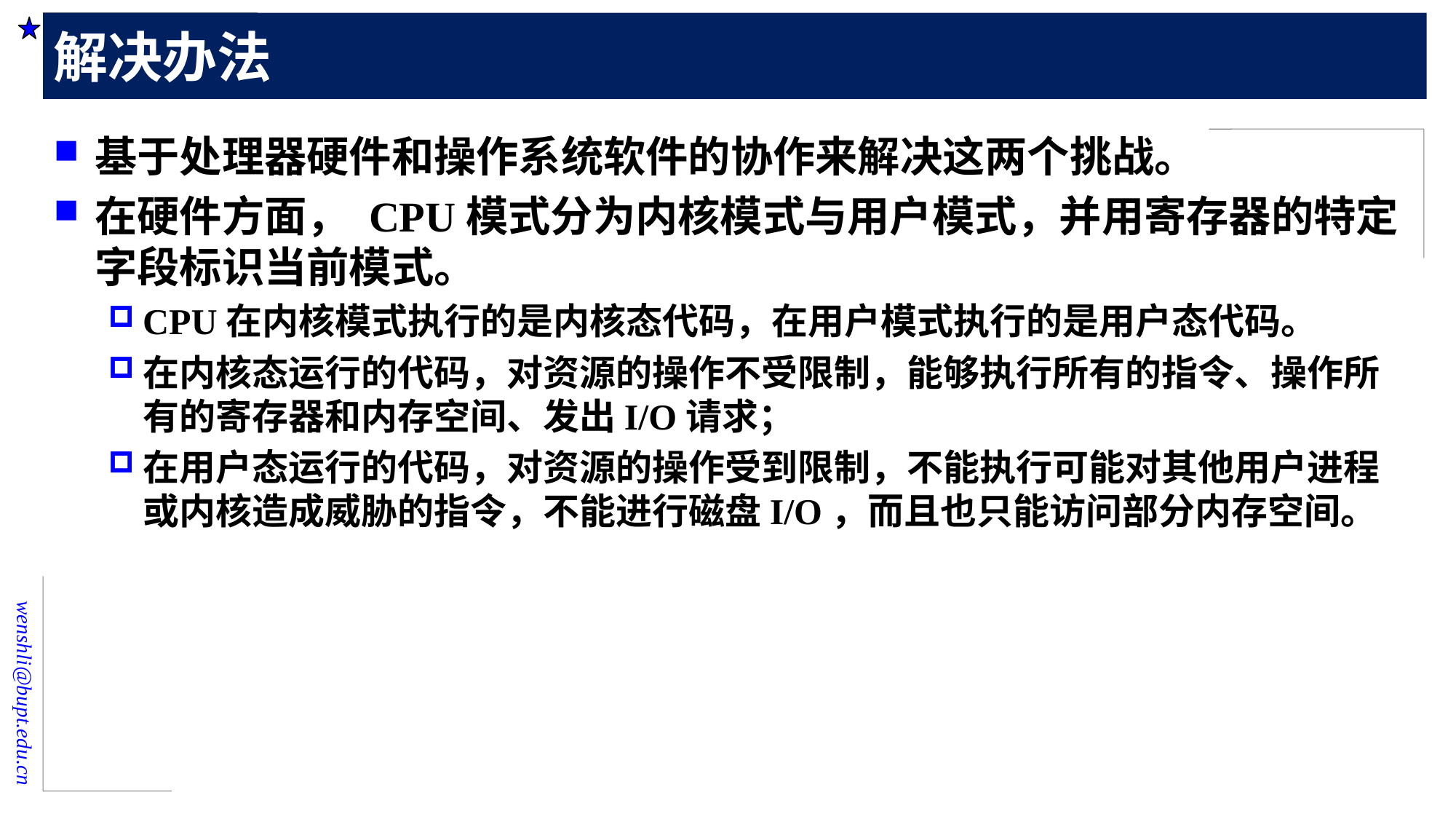

# 解决办法
基于处理器硬件和操作系统软件的协作来解决这两个挑战。
在硬件方面， CPU模式分为内核模式与用户模式，并用寄存器的特定字段标识当前模式。
CPU在内核模式执行的是内核态代码，在用户模式执行的是用户态代码。
在内核态运行的代码，对资源的操作不受限制，能够执行所有的指令、操作所有的寄存器和内存空间、发出I/O请求；
在用户态运行的代码，对资源的操作受到限制，不能执行可能对其他用户进程或内核造成威胁的指令，不能进行磁盘I/O，而且也只能访问部分内存空间。
90